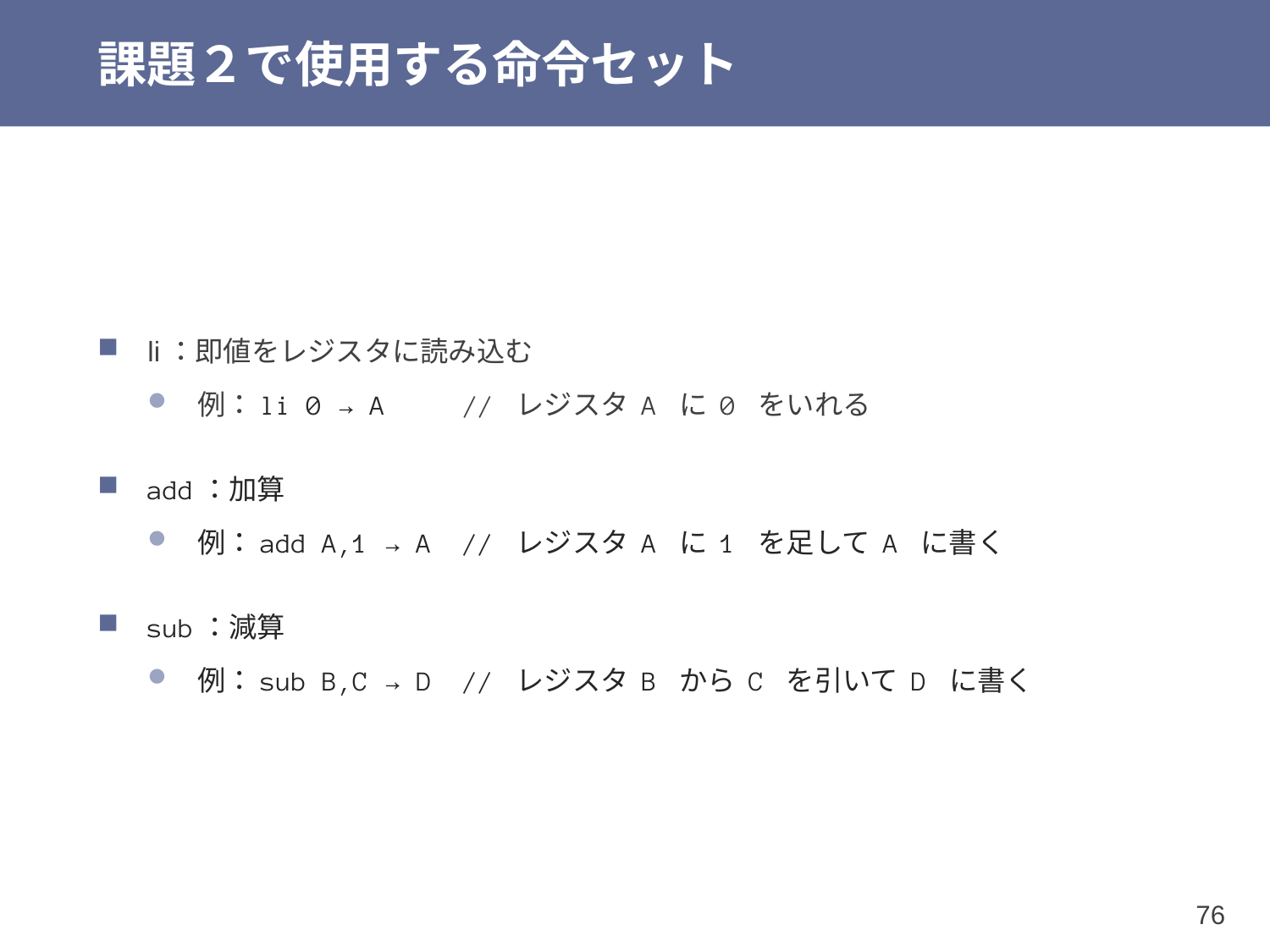

# 課題２で使用する命令セット
li：即値をレジスタに読み込む
例：li 0 → A     // レジスタ A に 0 をいれる
add：加算
例：add A,1 → A  // レジスタ A に 1 を足して A に書く
sub：減算
例：sub B,C → D  // レジスタ B から C を引いて D に書く